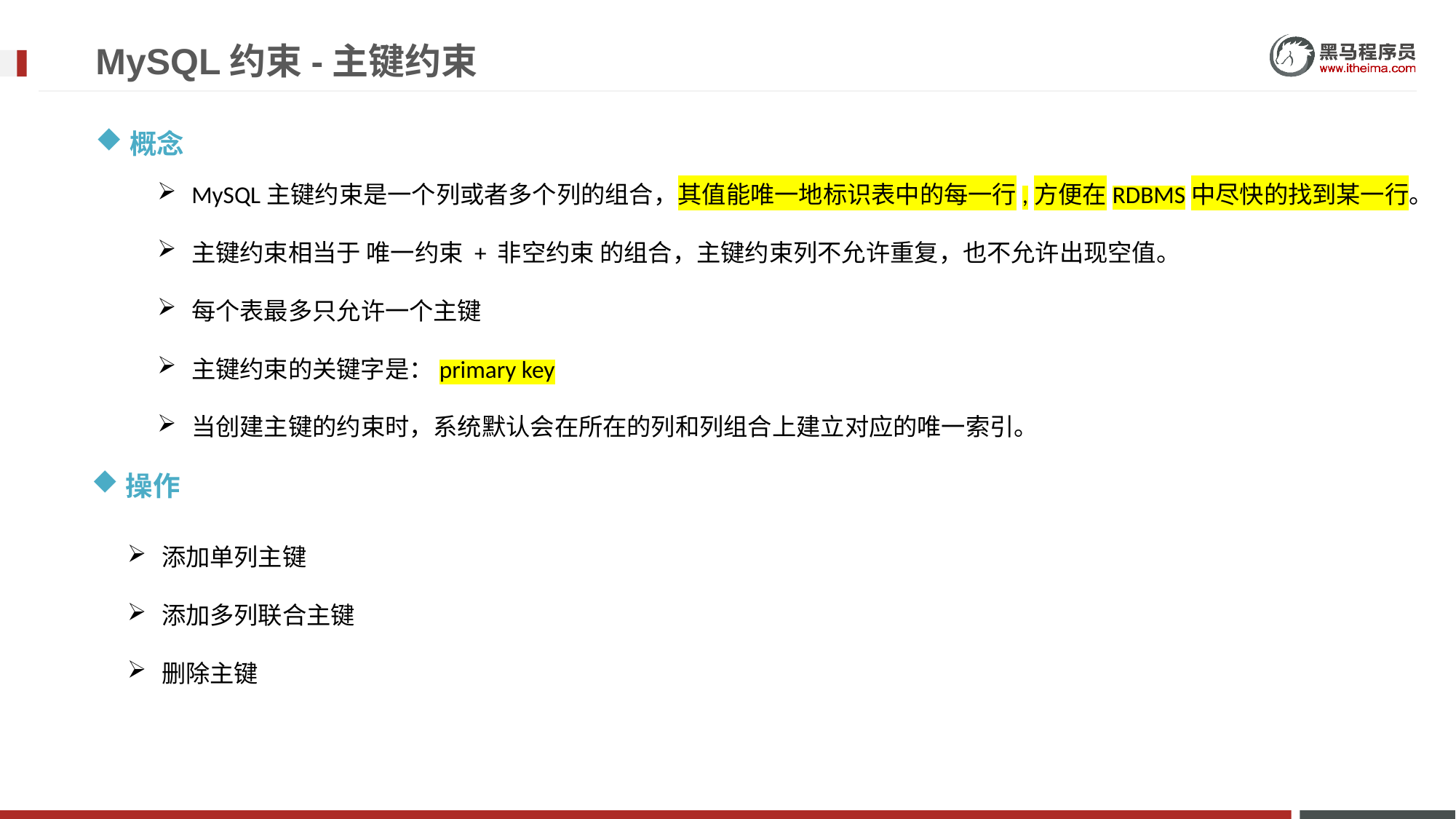

# MySQL约束-主键约束
概念
MySQL主键约束是一个列或者多个列的组合，其值能唯一地标识表中的每一行,方便在RDBMS中尽快的找到某一行。

主键约束相当于 唯一约束 + 非空约束 的组合，主键约束列不允许重复，也不允许出现空值。

每个表最多只允许一个主键

主键约束的关键字是：primary key

当创建主键的约束时，系统默认会在所在的列和列组合上建立对应的唯一索引。
操作
添加单列主键

添加多列联合主键

删除主键